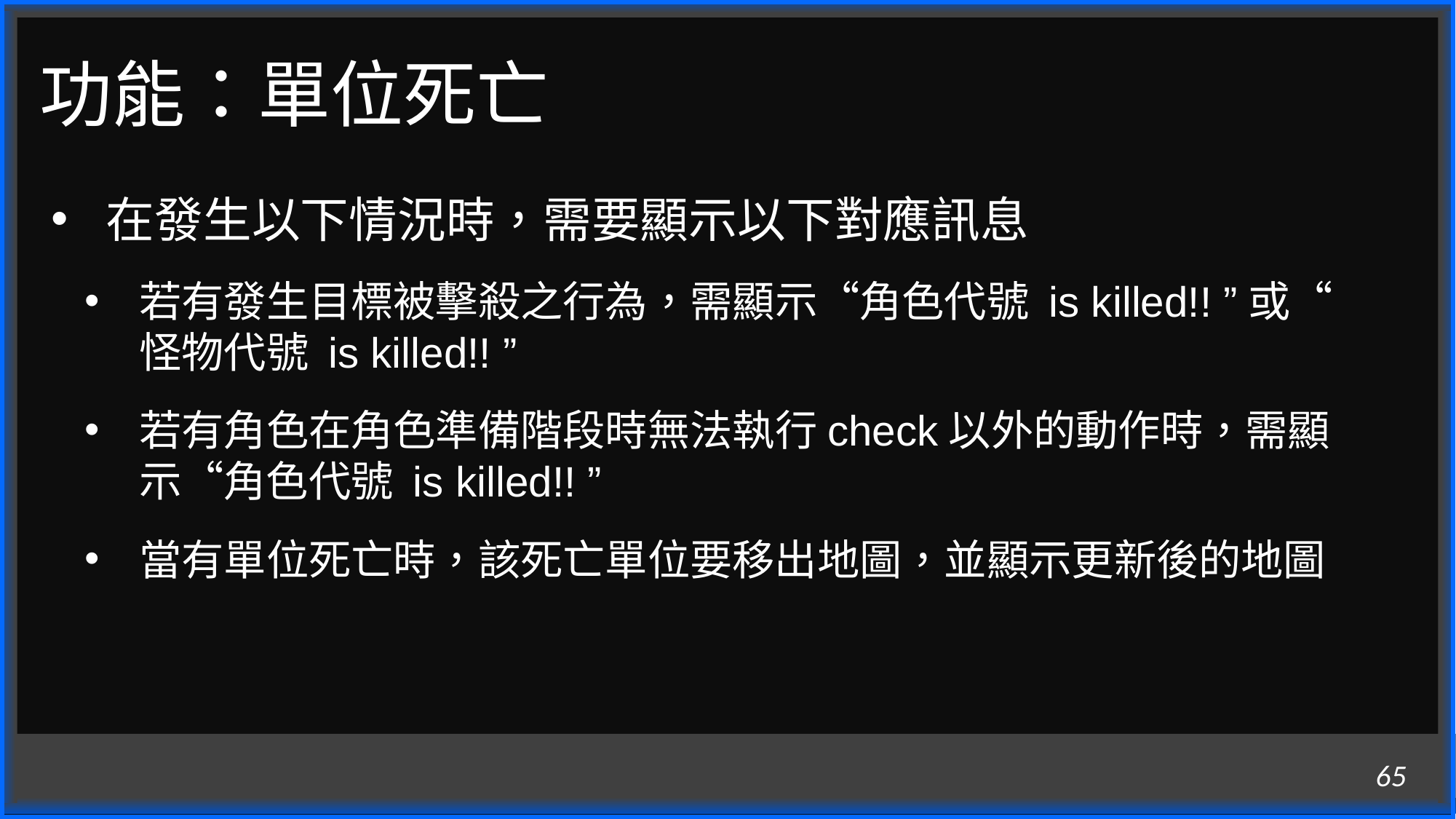

# 功能：單位死亡
在發生以下情況時，需要顯示以下對應訊息
若有發生目標被擊殺之行為，需顯示“角色代號 is killed!! ”或“怪物代號 is killed!! ”
若有角色在角色準備階段時無法執行check以外的動作時，需顯示“角色代號 is killed!! ”
當有單位死亡時，該死亡單位要移出地圖，並顯示更新後的地圖